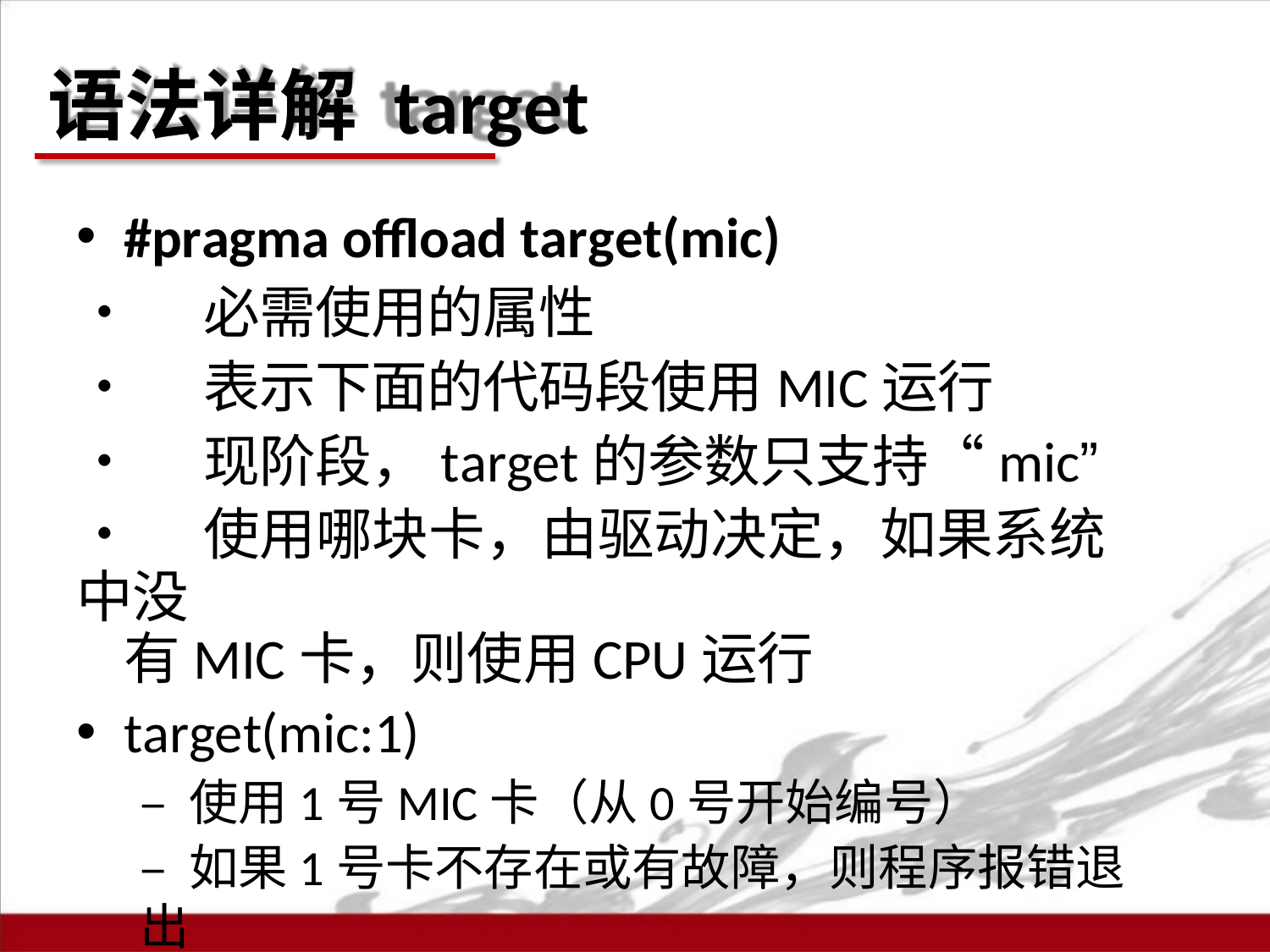

# 语法详解 target

#pragma offload target(mic)
•	必需使用的属性
•	表示下面的代码段使用MIC运行
•	现阶段，target的参数只支持“mic”
•	使用哪块卡，由驱动决定，如果系统中没
有MIC卡，则使用CPU运行
target(mic:1)
– 使用1号MIC卡（从0号开始编号）
– 如果1号卡不存在或有故障，则程序报错退出

47